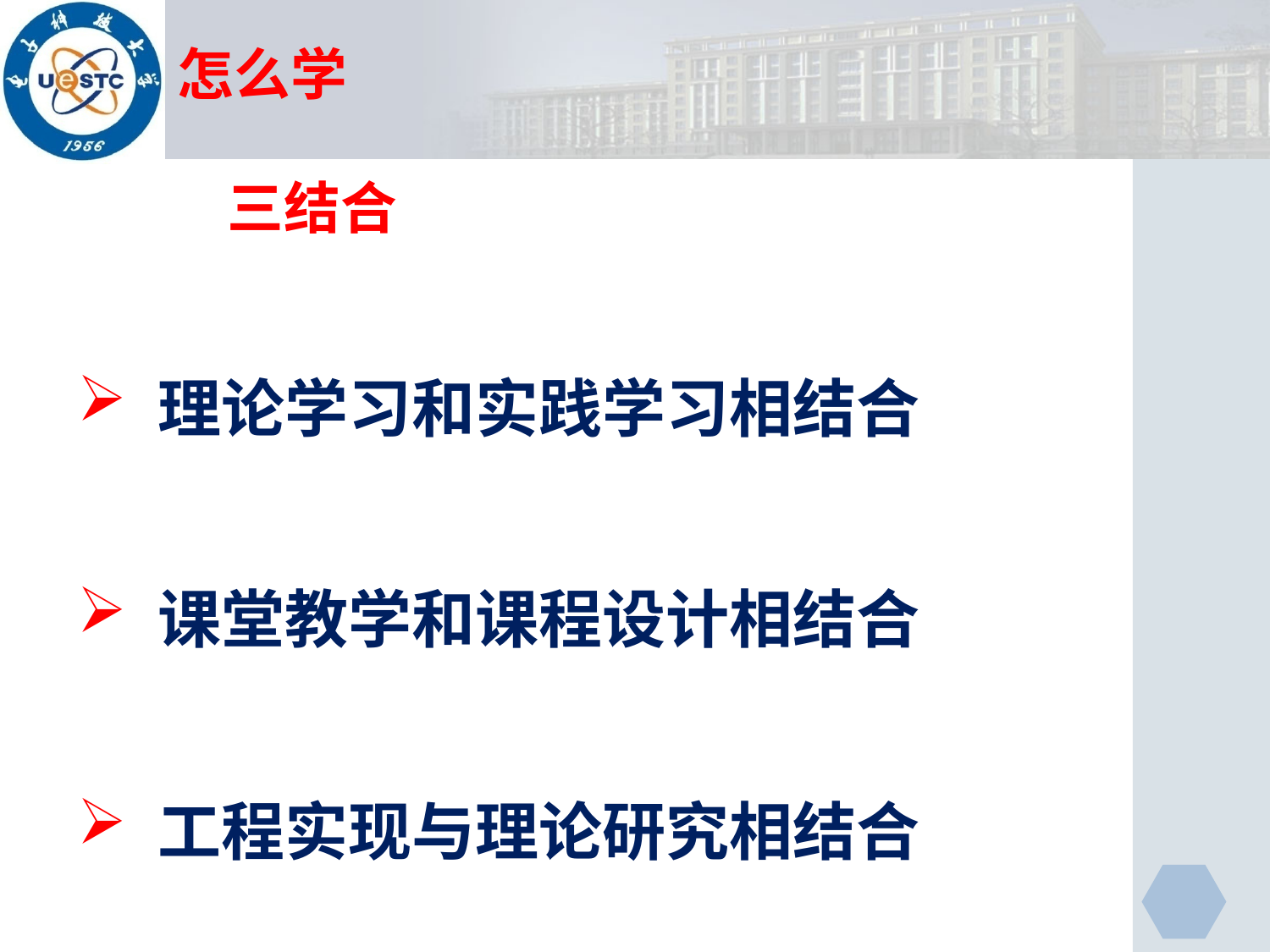

# 怎么学
三结合
 理论学习和实践学习相结合
 课堂教学和课程设计相结合
 工程实现与理论研究相结合